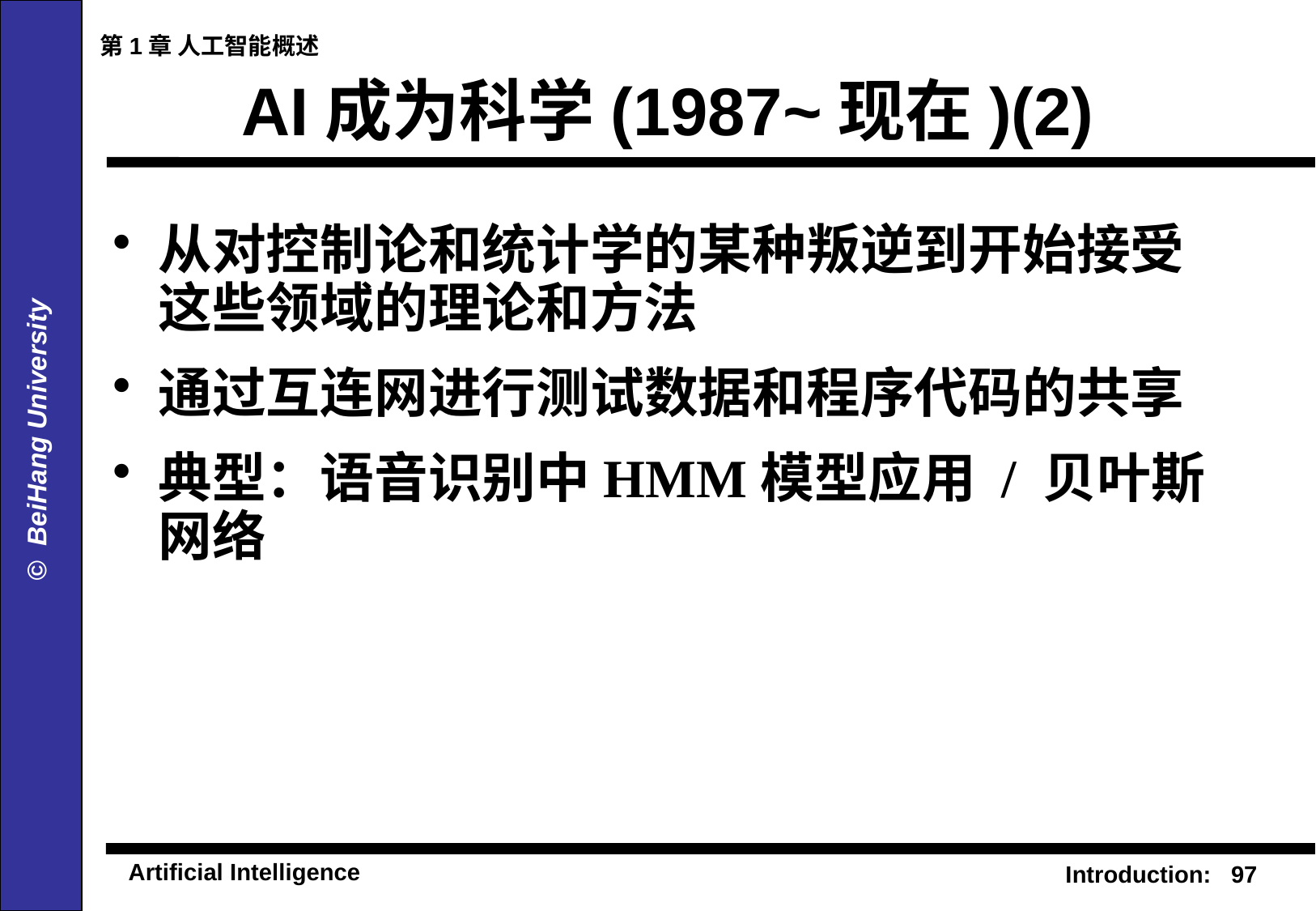

第1章 人工智能概述
# AI成为科学(1987~现在)(2)
从对控制论和统计学的某种叛逆到开始接受这些领域的理论和方法
通过互连网进行测试数据和程序代码的共享
典型：语音识别中HMM模型应用 / 贝叶斯网络